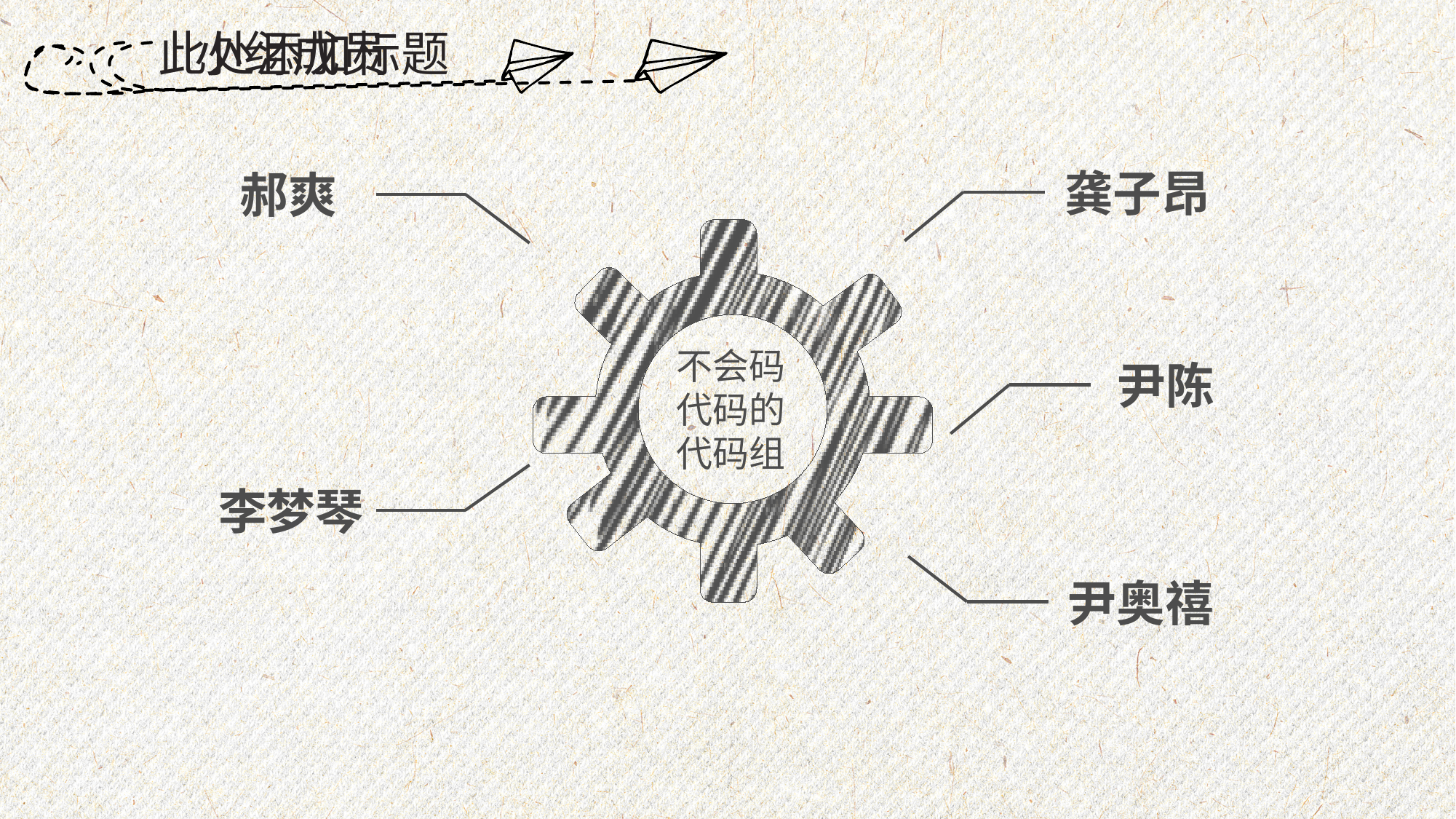

小组成员

龚子昂
郝爽

不会码代码的代码组
尹陈
李梦琴
尹奥禧